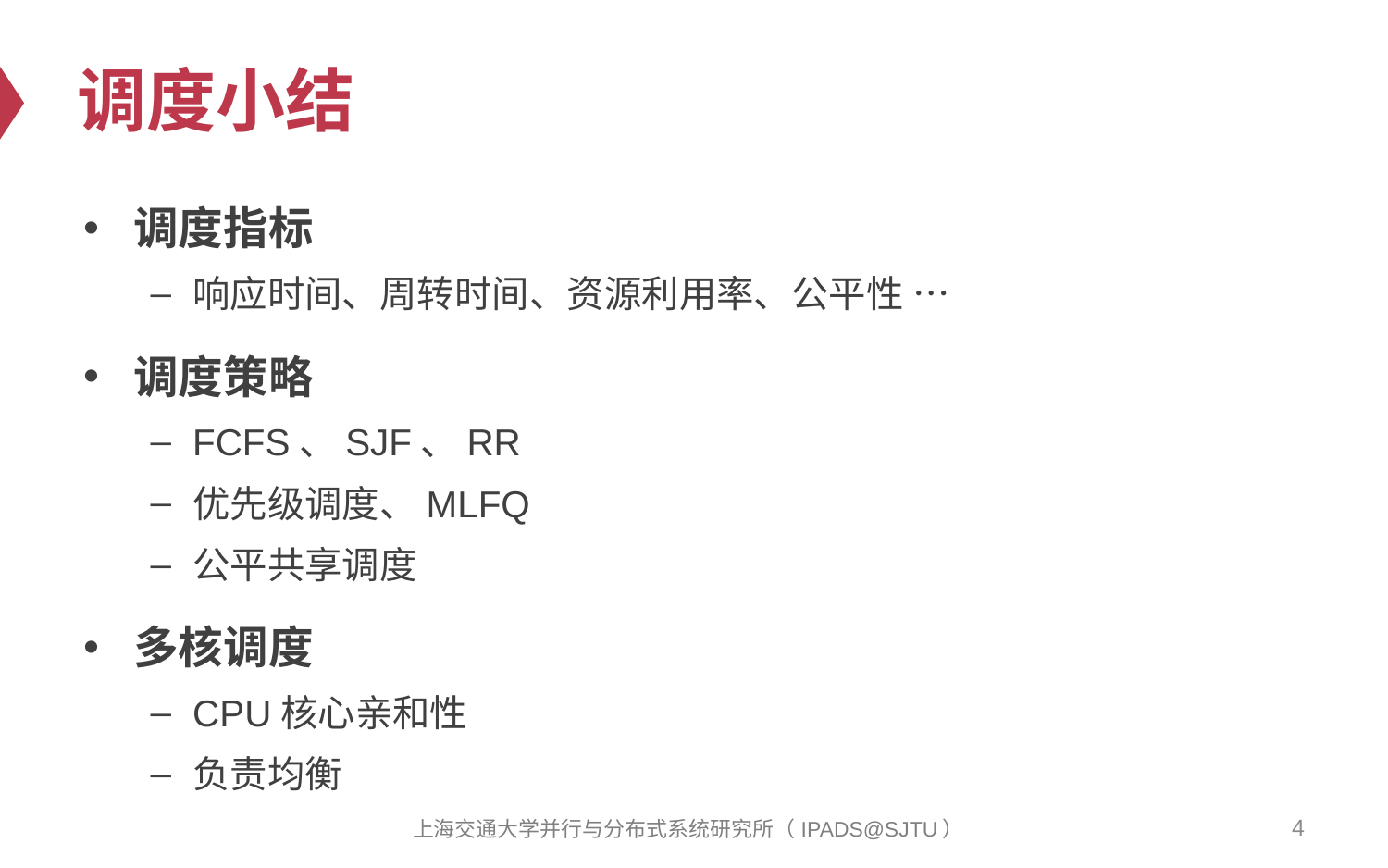

# 调度小结
调度指标
响应时间、周转时间、资源利用率、公平性 …
调度策略
FCFS、SJF、RR
优先级调度、MLFQ
公平共享调度
多核调度
CPU核心亲和性
负责均衡
4
上海交通大学并行与分布式系统研究所（IPADS@SJTU）